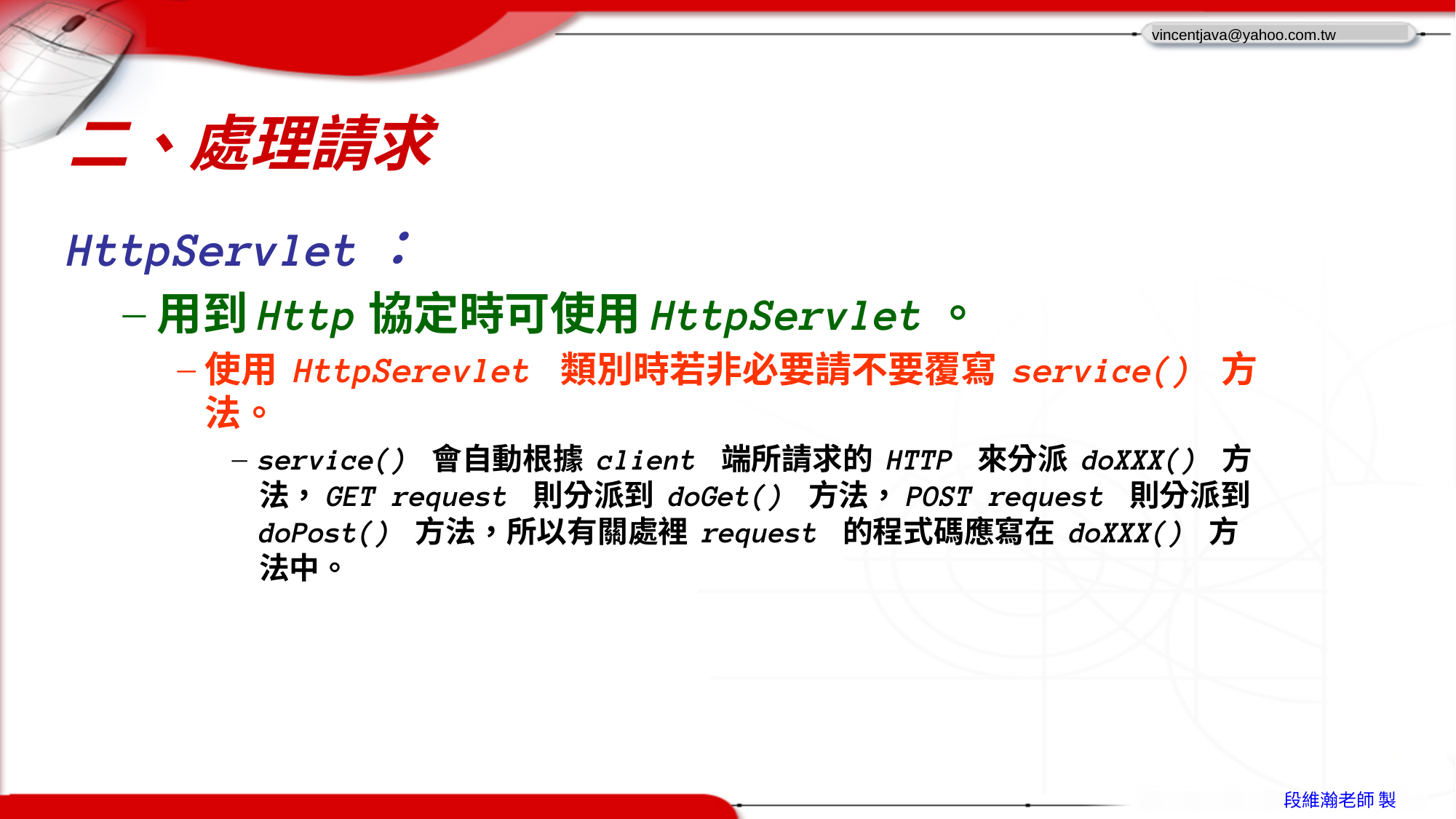

# 二、處理請求
HttpServlet：
用到Http協定時可使用HttpServlet。
使用 HttpSerevlet 類別時若非必要請不要覆寫 service() 方法。
service() 會自動根據 client 端所請求的 HTTP 來分派 doXXX() 方法，GET request 則分派到 doGet() 方法，POST request 則分派到 doPost() 方法，所以有關處裡 request 的程式碼應寫在 doXXX() 方法中。